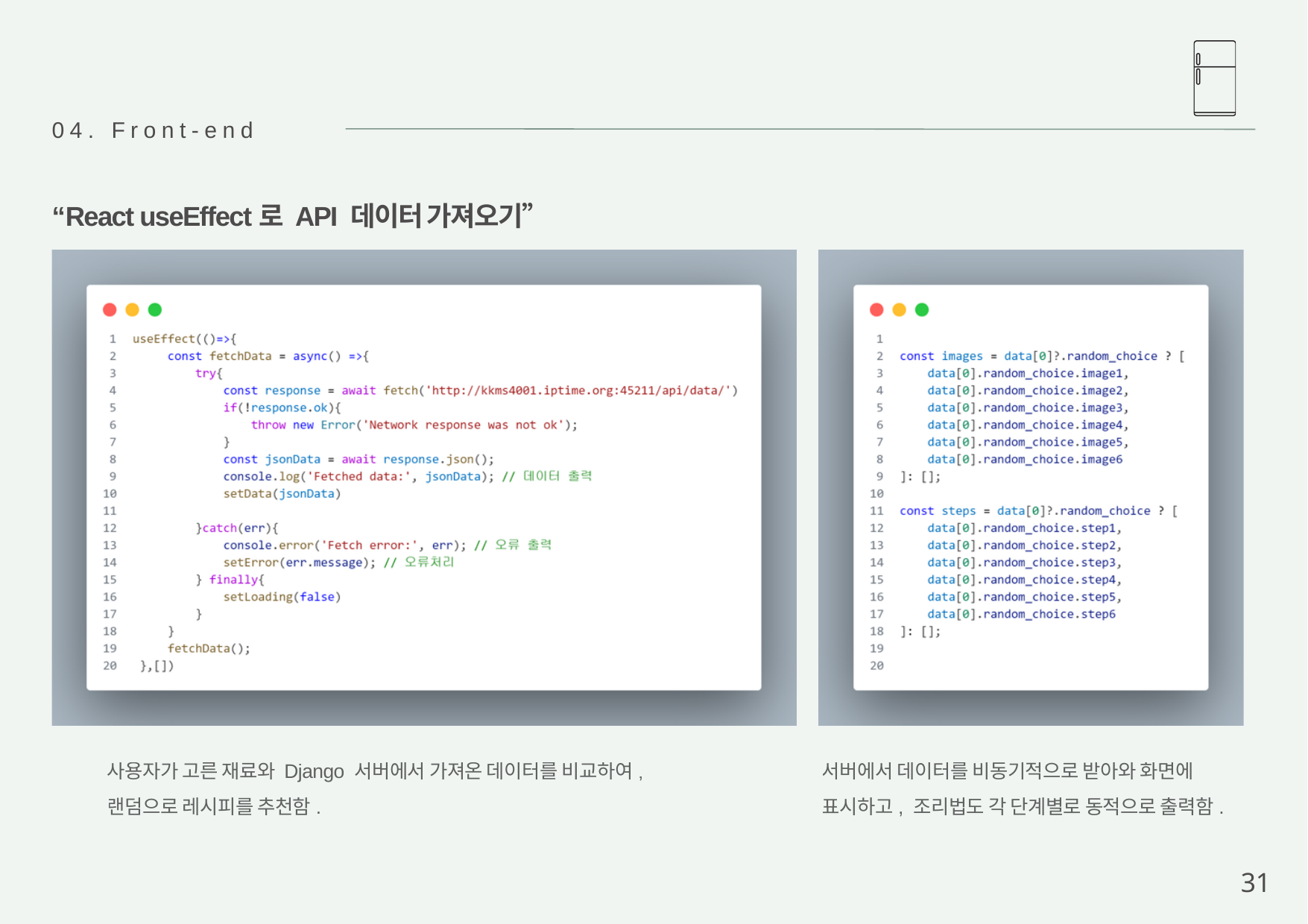

04. Front-end

“React useEffect로 API 데이터 가져오기”

사용자가 고른 재료와 Django 서버에서 가져온 데이터를 비교하여,
랜덤으로 레시피를 추천함.
서버에서 데이터를 비동기적으로 받아와 화면에
표시하고, 조리법도 각 단계별로 동적으로 출력함.
31